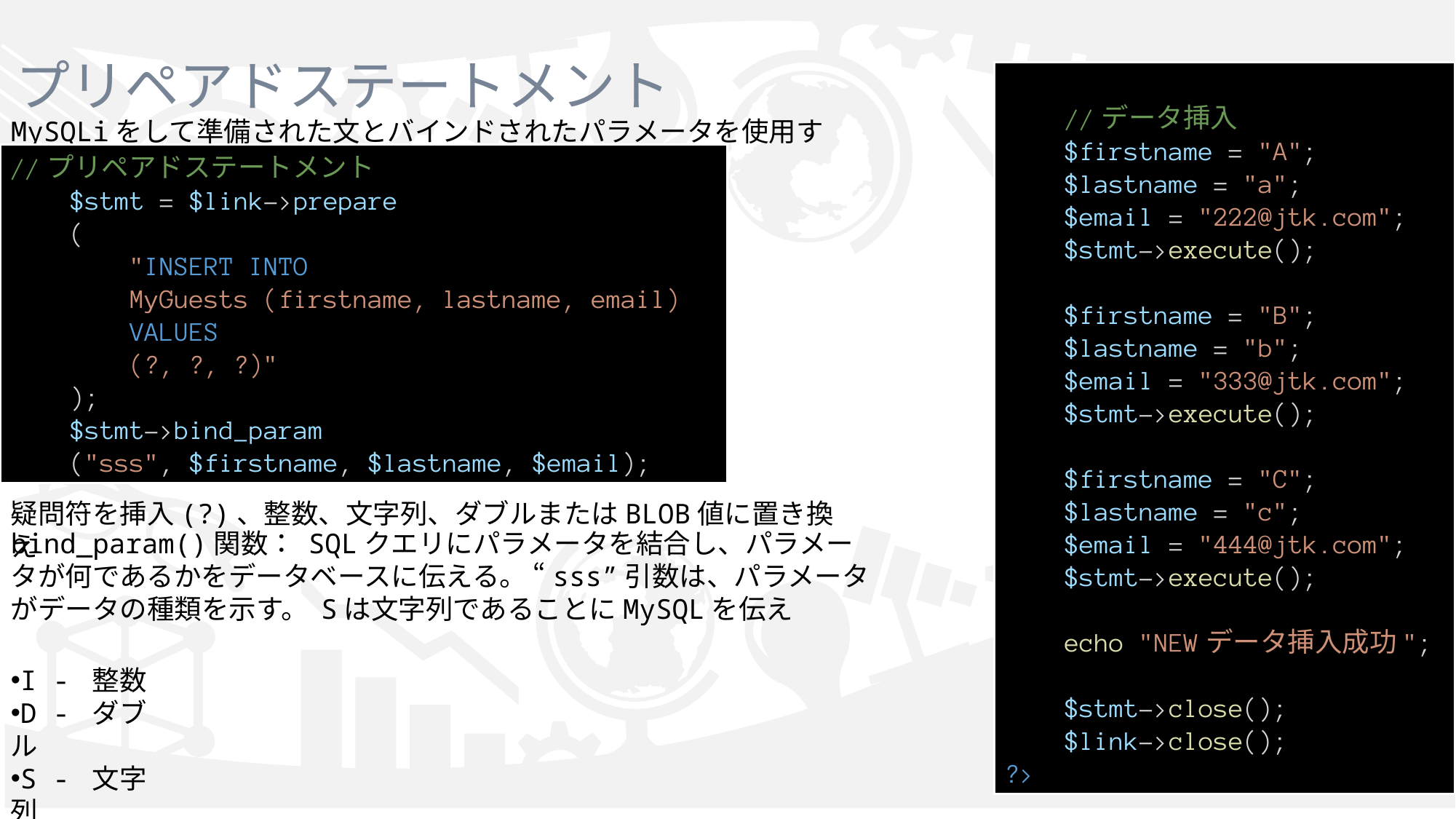

# プリペアドステートメント
    //データ挿入
    $firstname = "A";
    $lastname = "a";
    $email = "222@jtk.com";
    $stmt->execute();
    $firstname = "B";
    $lastname = "b";
    $email = "333@jtk.com";
    $stmt->execute();
    $firstname = "C";
    $lastname = "c";
    $email = "444@jtk.com";
    $stmt->execute();
    echo "NEWデータ挿入成功";
    $stmt->close();
    $link->close();
?>
MySQLiをして準備された文とバインドされたパラメータを使用する
//プリペアドステートメント
    $stmt = $link->prepare
    (
        "INSERT INTO
        MyGuests (firstname, lastname, email)
        VALUES
        (?, ?, ?)"
    );
    $stmt->bind_param
    ("sss", $firstname, $lastname, $email);
疑問符を挿入(?)、整数、文字列、ダブルまたはBLOB値に置き換え
bind_param()関数： SQLクエリにパラメータを結合し、パラメータが何であるかをデータベースに伝える。 “sss”引数は、パラメータがデータの種類を示す。 Sは文字列であることにMySQLを伝え
I - 整数
D - ダブル
S - 文字列
B - BLOB